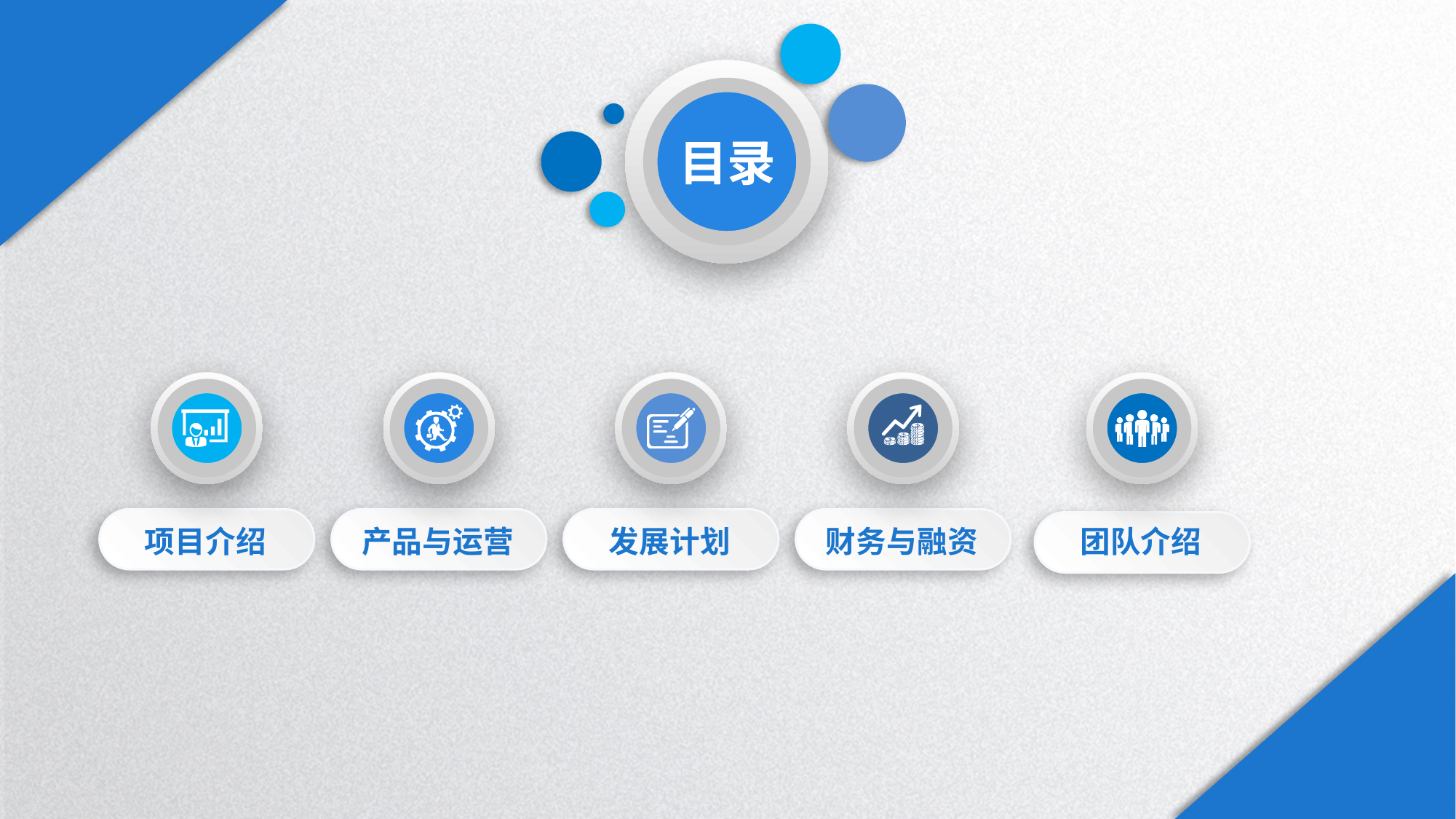

目录

项目介绍
产品与运营
发展计划
财务与融资
团队介绍

延时符